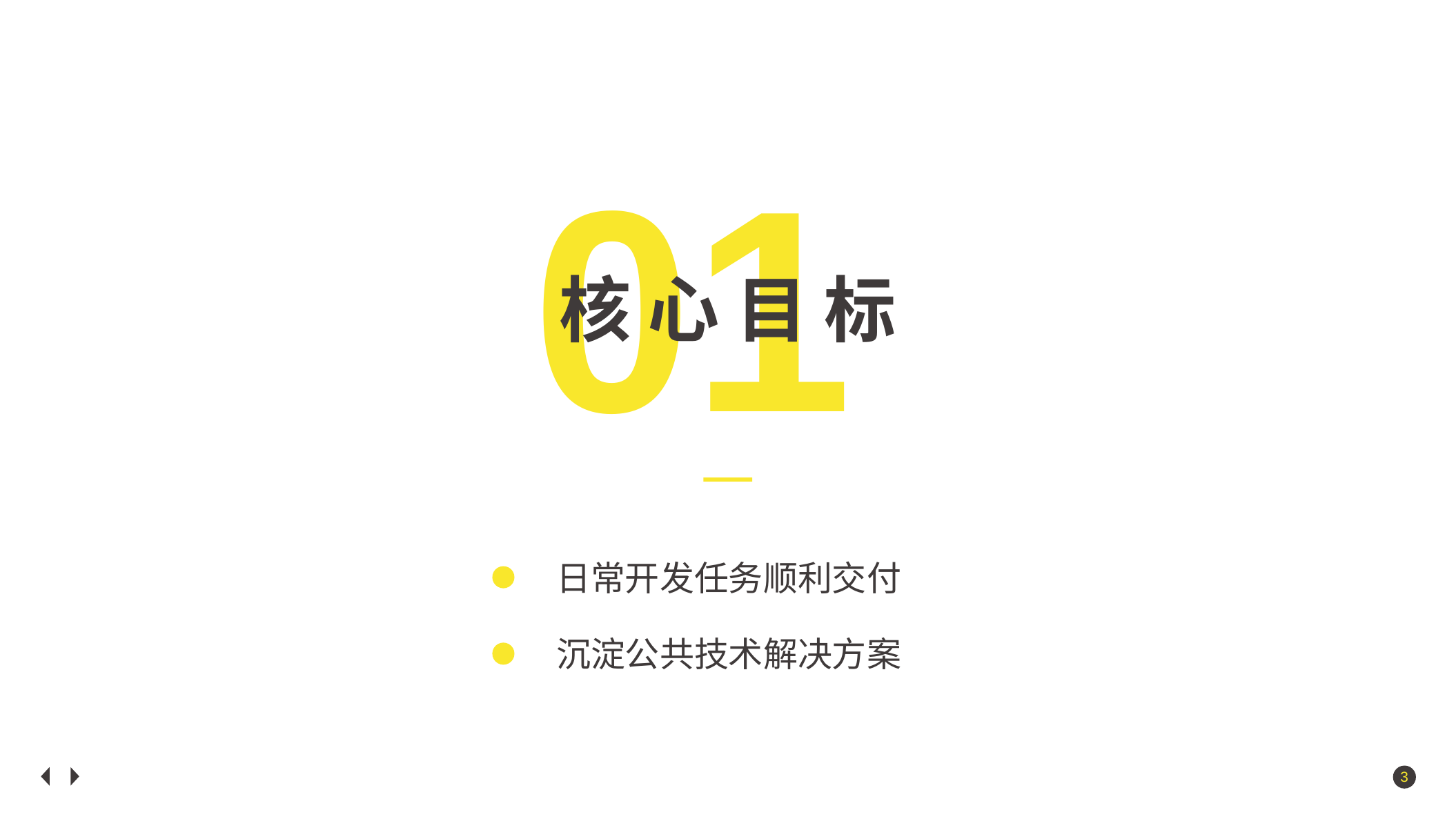

01
核 心 目 标

日常开发任务顺利交付

沉淀公共技术解决方案

3